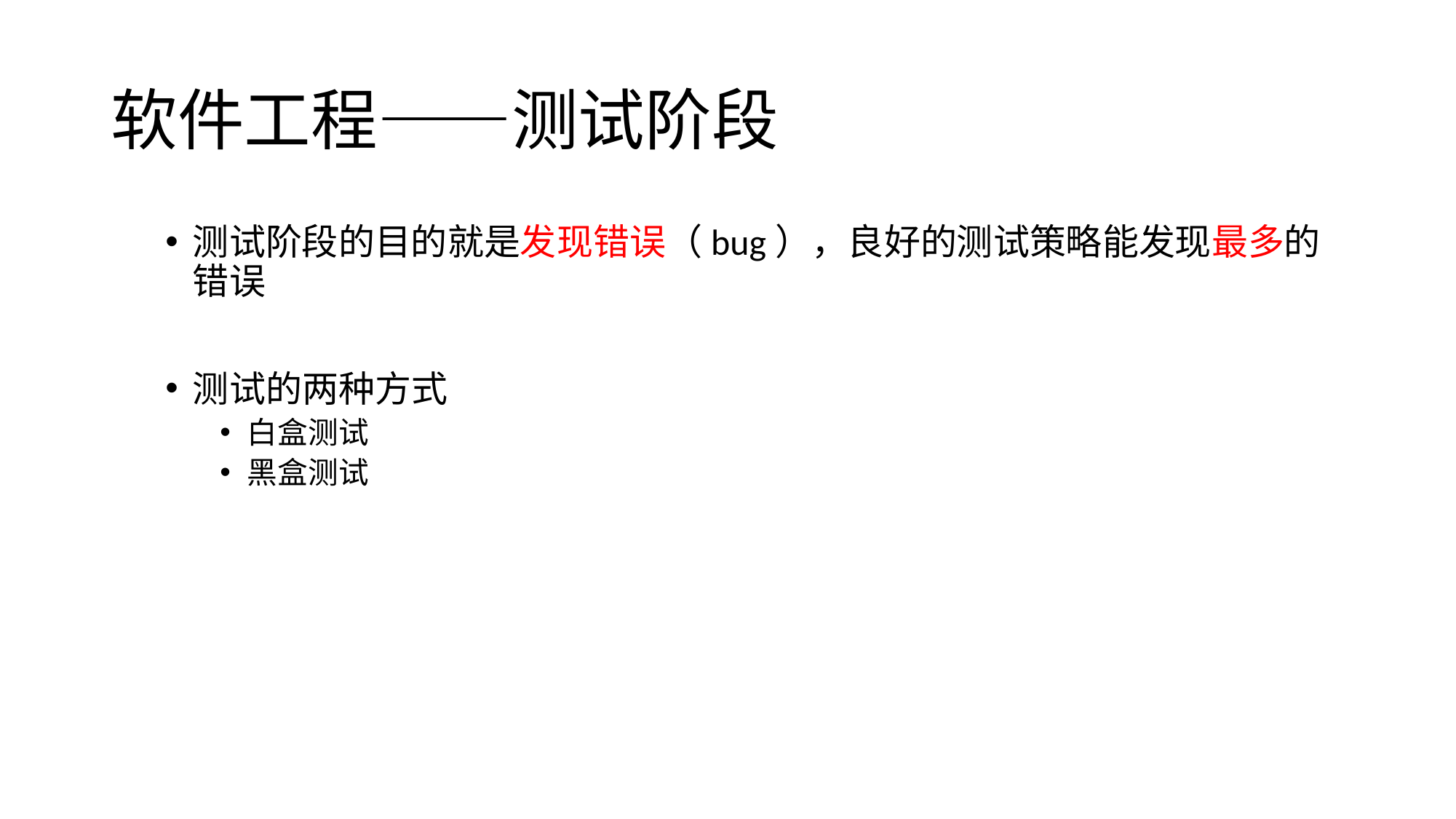

# 软件工程——测试阶段
测试阶段的目的就是发现错误（bug），良好的测试策略能发现最多的错误

测试的两种方式
白盒测试
黑盒测试